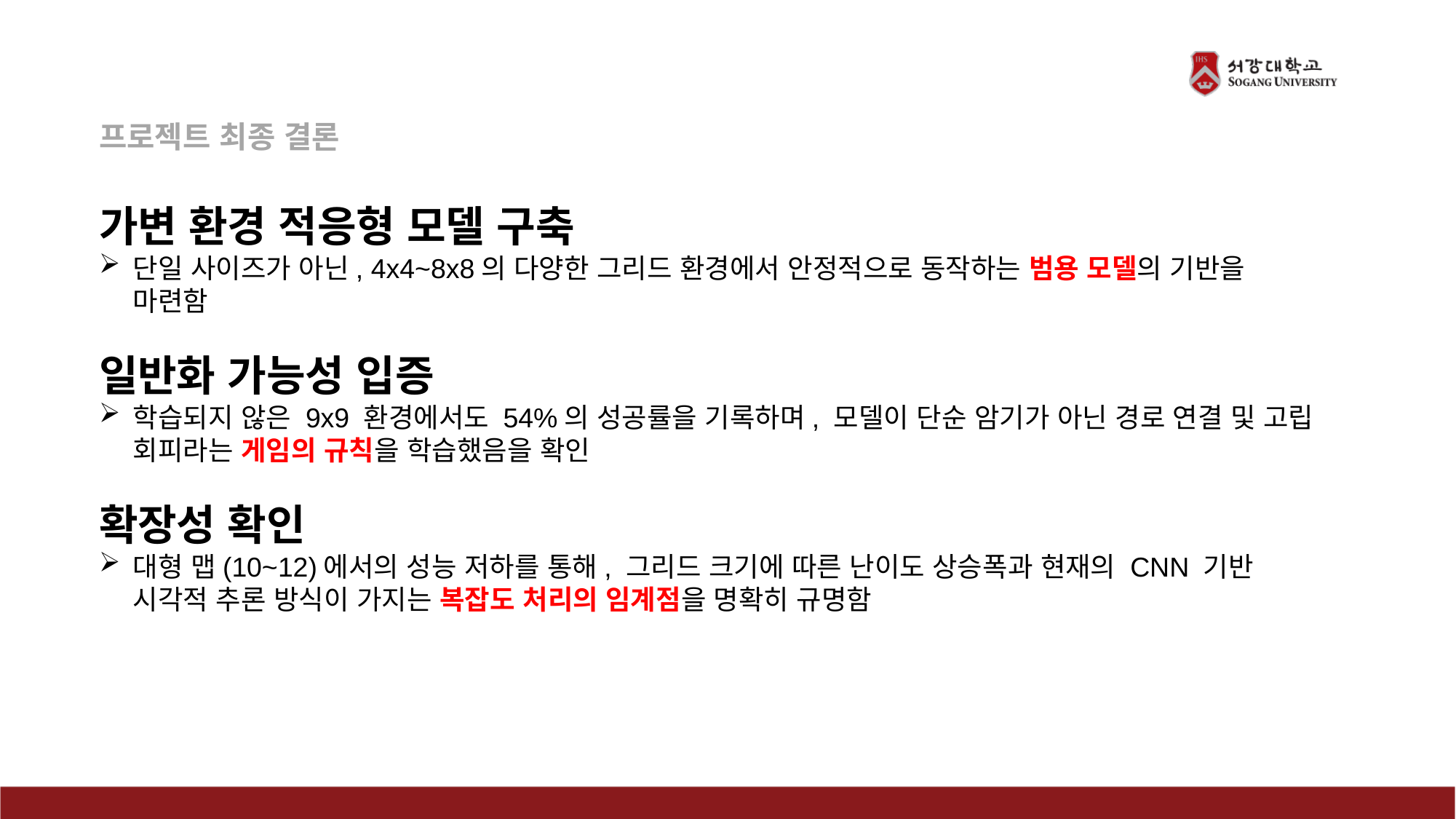

프로젝트 최종 결론
가변 환경 적응형 모델 구축
단일 사이즈가 아닌, 4x4~8x8의 다양한 그리드 환경에서 안정적으로 동작하는 범용 모델의 기반을 마련함

일반화 가능성 입증
학습되지 않은 9x9 환경에서도 54%의 성공률을 기록하며, 모델이 단순 암기가 아닌 경로 연결 및 고립 회피라는 게임의 규칙을 학습했음을 확인

확장성 확인
대형 맵(10~12)에서의 성능 저하를 통해, 그리드 크기에 따른 난이도 상승폭과 현재의 CNN 기반 시각적 추론 방식이 가지는 복잡도 처리의 임계점을 명확히 규명함